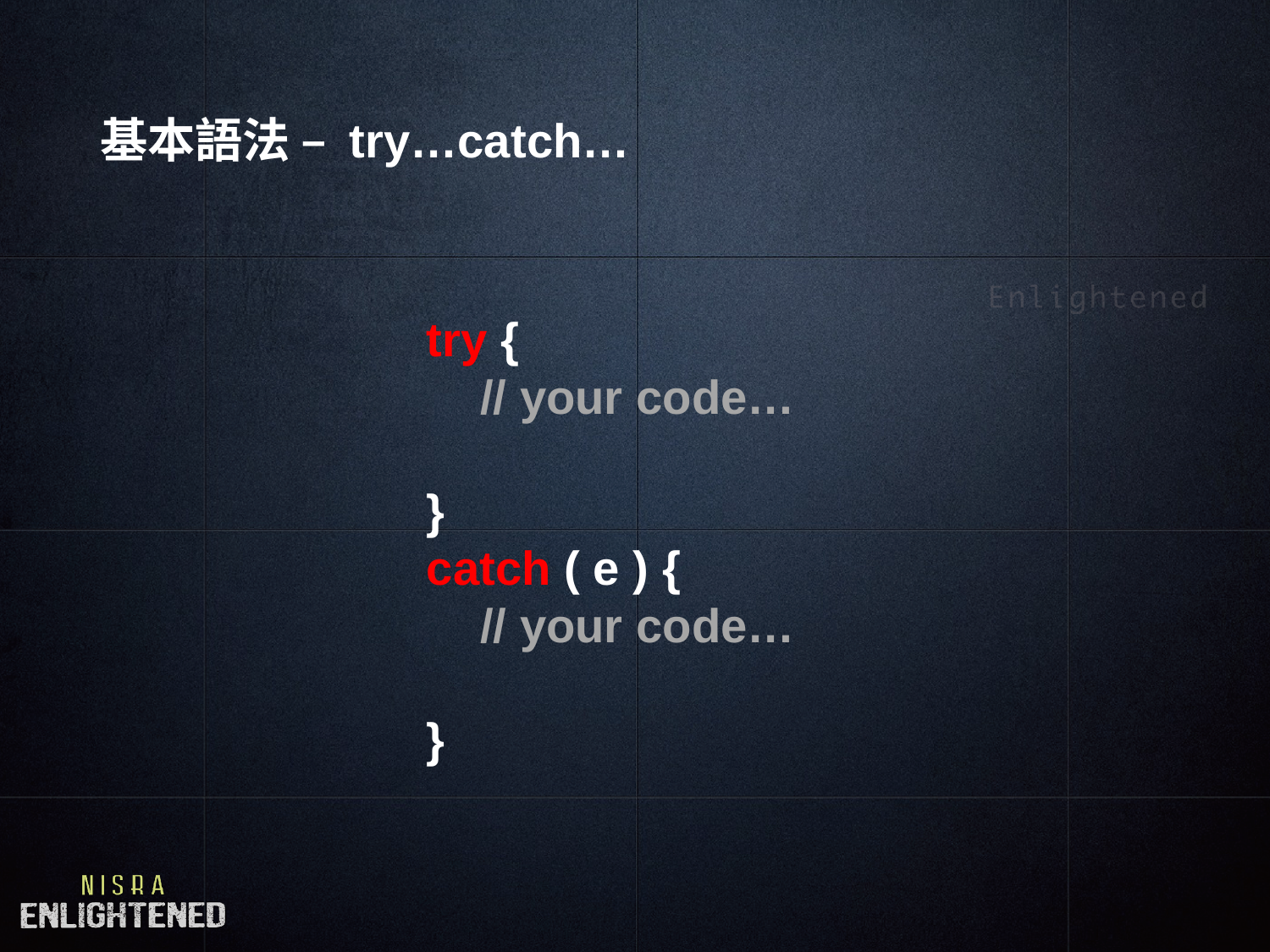

# 基本語法 – try…catch…
try {
    // your code…

}
catch ( e ) {
    // your code…

}